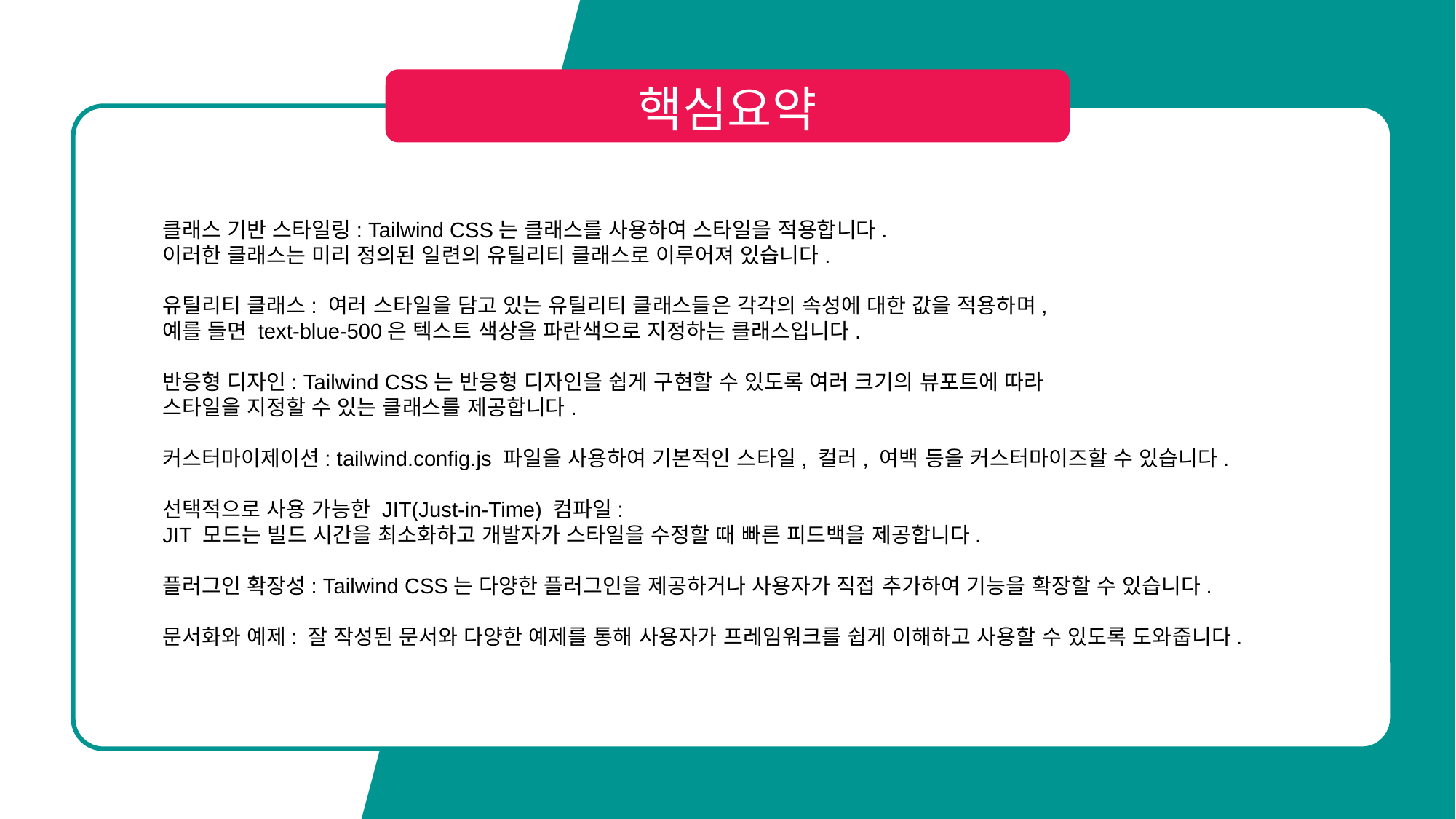

클래스 기반 스타일링: Tailwind CSS는 클래스를 사용하여 스타일을 적용합니다.
이러한 클래스는 미리 정의된 일련의 유틸리티 클래스로 이루어져 있습니다.

유틸리티 클래스: 여러 스타일을 담고 있는 유틸리티 클래스들은 각각의 속성에 대한 값을 적용하며,
예를 들면 text-blue-500은 텍스트 색상을 파란색으로 지정하는 클래스입니다.

반응형 디자인: Tailwind CSS는 반응형 디자인을 쉽게 구현할 수 있도록 여러 크기의 뷰포트에 따라
스타일을 지정할 수 있는 클래스를 제공합니다.

커스터마이제이션: tailwind.config.js 파일을 사용하여 기본적인 스타일, 컬러, 여백 등을 커스터마이즈할 수 있습니다.

선택적으로 사용 가능한 JIT(Just-in-Time) 컴파일:
JIT 모드는 빌드 시간을 최소화하고 개발자가 스타일을 수정할 때 빠른 피드백을 제공합니다.

플러그인 확장성: Tailwind CSS는 다양한 플러그인을 제공하거나 사용자가 직접 추가하여 기능을 확장할 수 있습니다.

문서화와 예제: 잘 작성된 문서와 다양한 예제를 통해 사용자가 프레임워크를 쉽게 이해하고 사용할 수 있도록 도와줍니다.
51